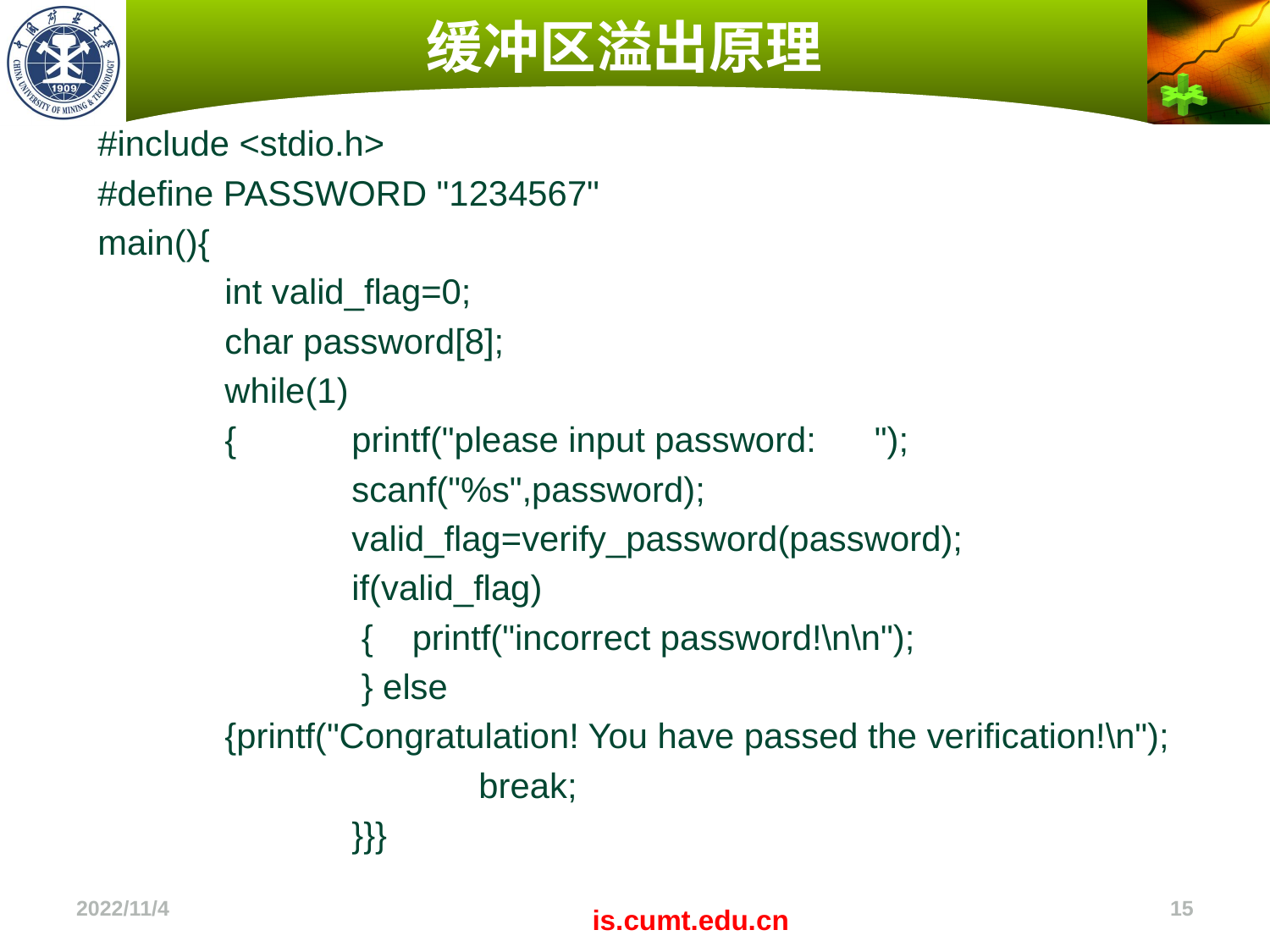

# 缓冲区溢出原理
#include <stdio.h>
#define PASSWORD "1234567"
main(){
	int valid_flag=0;
	char password[8];
	while(1)
	{	printf("please input password:      ");
		scanf("%s",password);
		valid_flag=verify_password(password);
		if(valid_flag)
		 {    printf("incorrect password!\n\n");
		 } else
	{printf("Congratulation! You have passed the verification!\n");
			break;
		}}}
2022/11/4
15
is.cumt.edu.cn